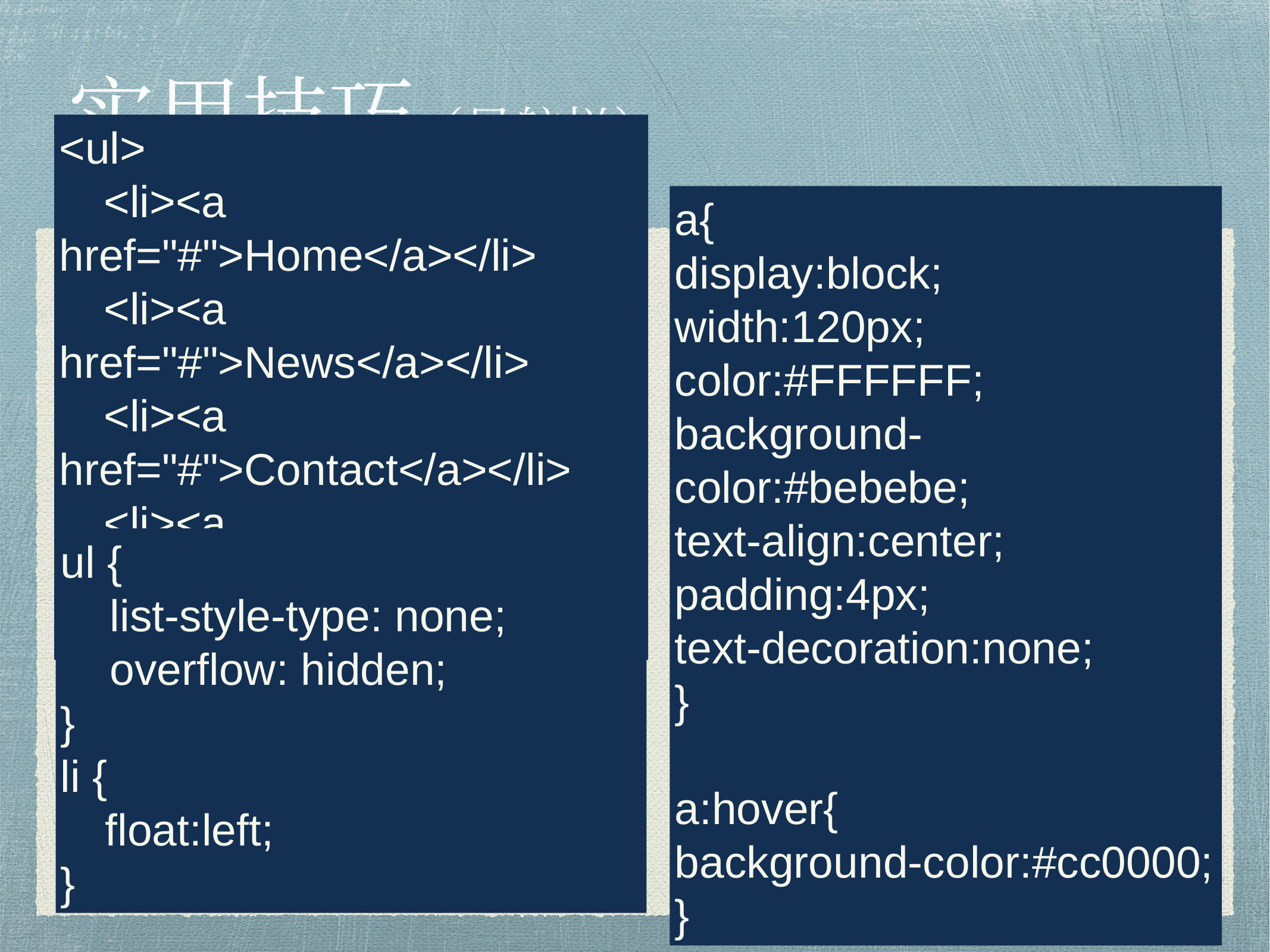

# 实用技巧（导航栏）
<ul>
<li><a href="#">Home</a></li>
<li><a href="#">News</a></li>
<li><a href="#">Contact</a></li>
<li><a href="#">About</a></li>
</ul>
a{
display:block;
width:120px;
color:#FFFFFF;
background-color:#bebebe;
text-align:center;
padding:4px;
text-decoration:none;
}

a:hover{
background-color:#cc0000;
}
ul {
    list-style-type: none;
    overflow: hidden;
}
li {
float:left;
}